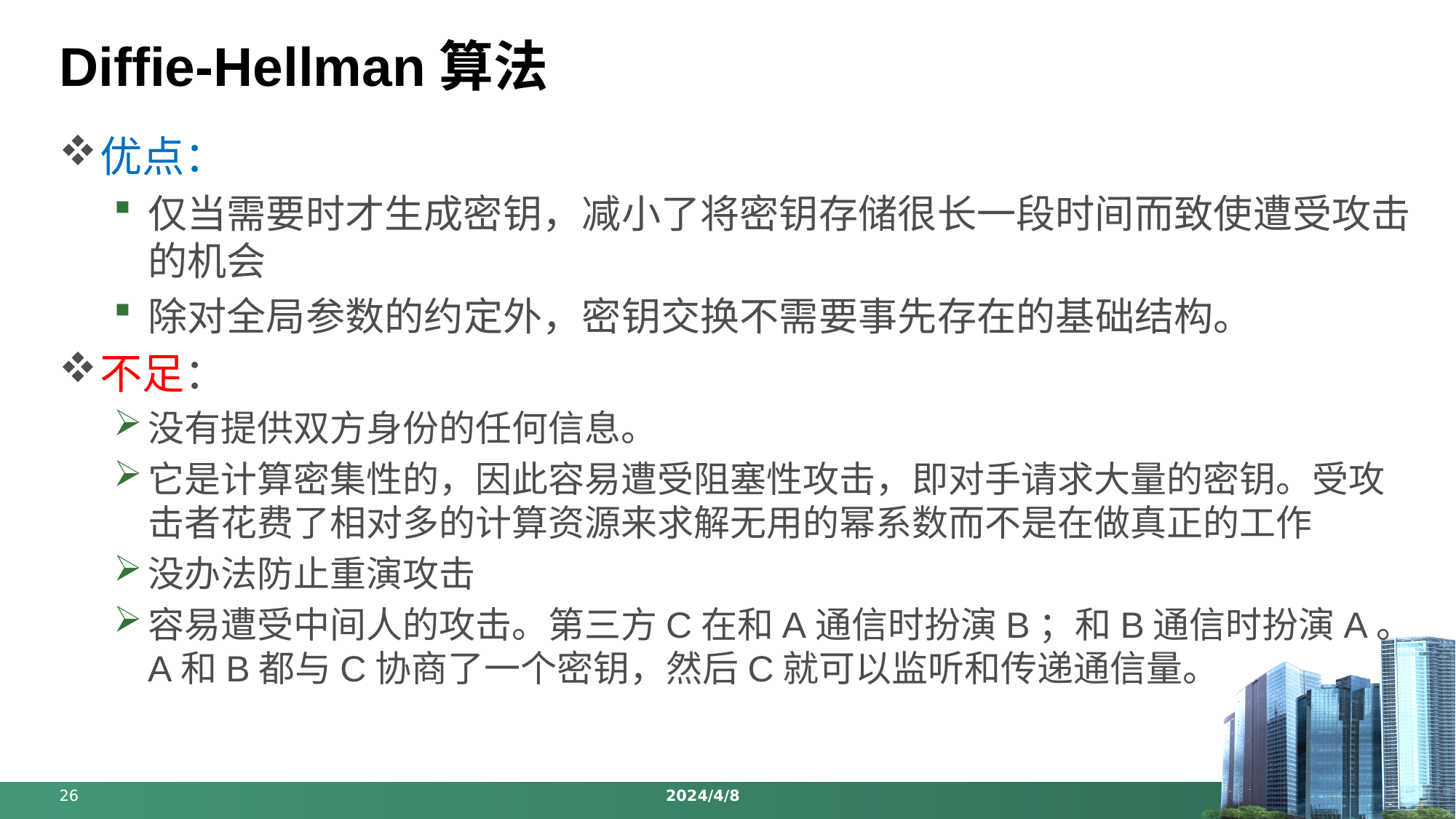

# Diffie-Hellman算法
优点：
仅当需要时才生成密钥，减小了将密钥存储很长一段时间而致使遭受攻击的机会
除对全局参数的约定外，密钥交换不需要事先存在的基础结构。
不足：
没有提供双方身份的任何信息。
它是计算密集性的，因此容易遭受阻塞性攻击，即对手请求大量的密钥。受攻击者花费了相对多的计算资源来求解无用的幂系数而不是在做真正的工作
没办法防止重演攻击
容易遭受中间人的攻击。第三方C在和A通信时扮演B；和B通信时扮演A。A和B都与C协商了一个密钥，然后C就可以监听和传递通信量。
26
2024/4/8